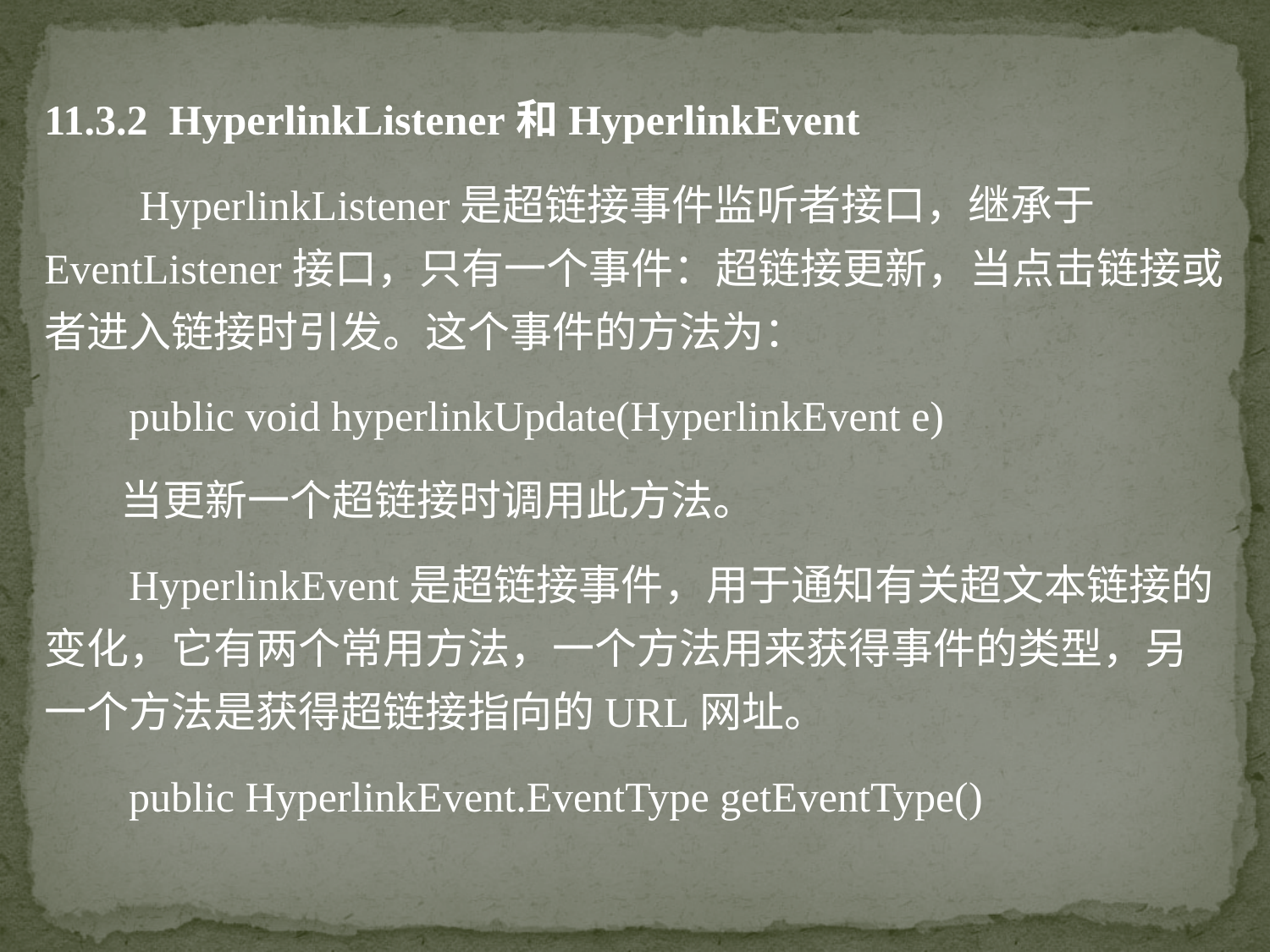

11.3.2  HyperlinkListener和HyperlinkEvent
         HyperlinkListener是超链接事件监听者接口，继承于EventListener接口，只有一个事件：超链接更新，当点击链接或者进入链接时引发。这个事件的方法为：
        public void hyperlinkUpdate(HyperlinkEvent e)
       当更新一个超链接时调用此方法。
        HyperlinkEvent是超链接事件，用于通知有关超文本链接的变化，它有两个常用方法，一个方法用来获得事件的类型，另一个方法是获得超链接指向的URL网址。
        public HyperlinkEvent.EventType getEventType()